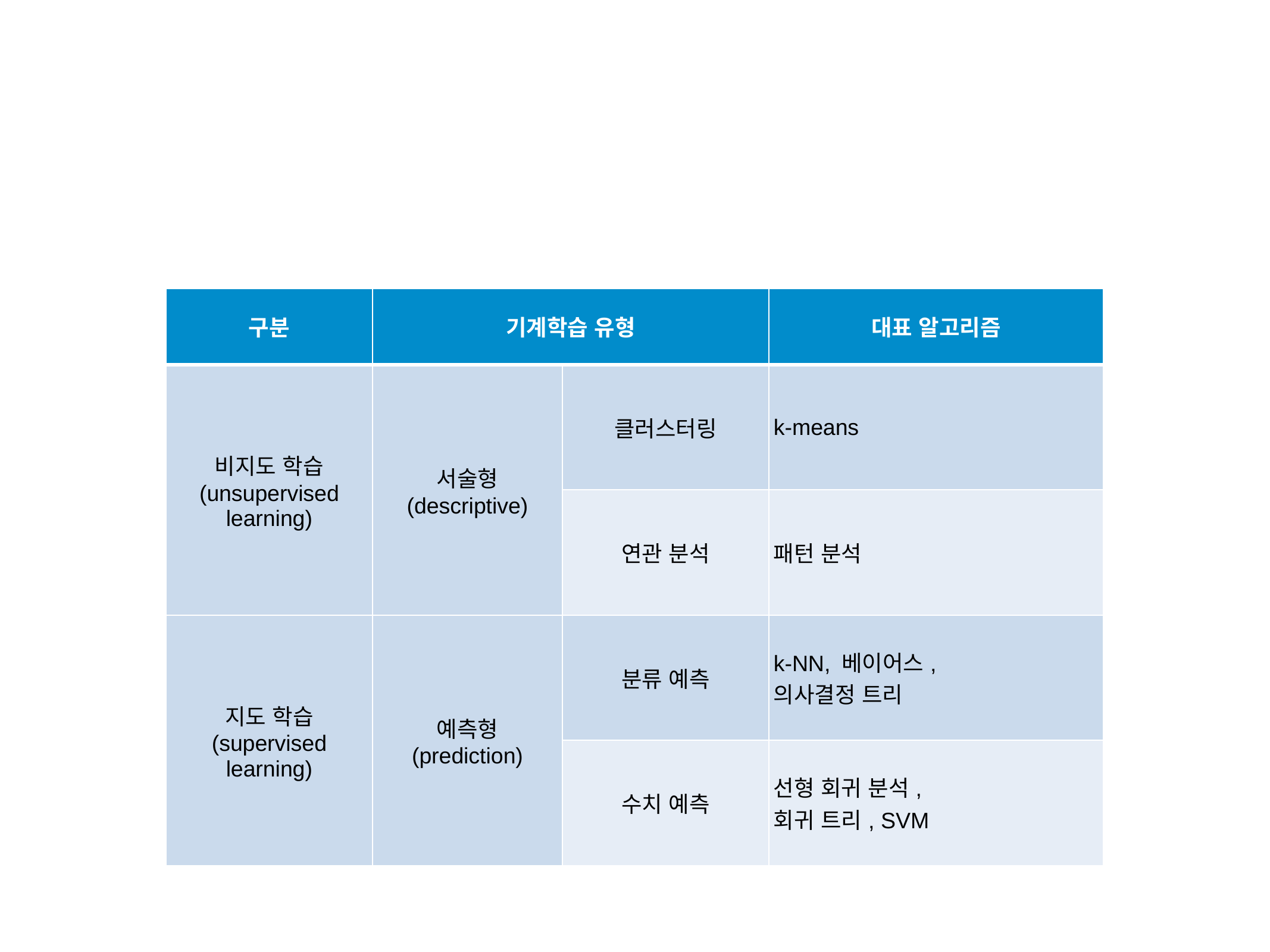

#

| 구분 | 기계학습 유형 |  | 대표 알고리즘 |
| --- | --- | --- | --- |
| 비지도 학습 (unsupervised learning) | 서술형 (descriptive) | 클러스터링 | k-means |
|  |  | 연관 분석 | 패턴 분석 |
| 지도 학습 (supervised learning) | 예측형 (prediction) | 분류 예측 | k-NN, 베이어스, 의사결정 트리 |
|  |  | 수치 예측 | 선형 회귀 분석, 회귀 트리, SVM |
61